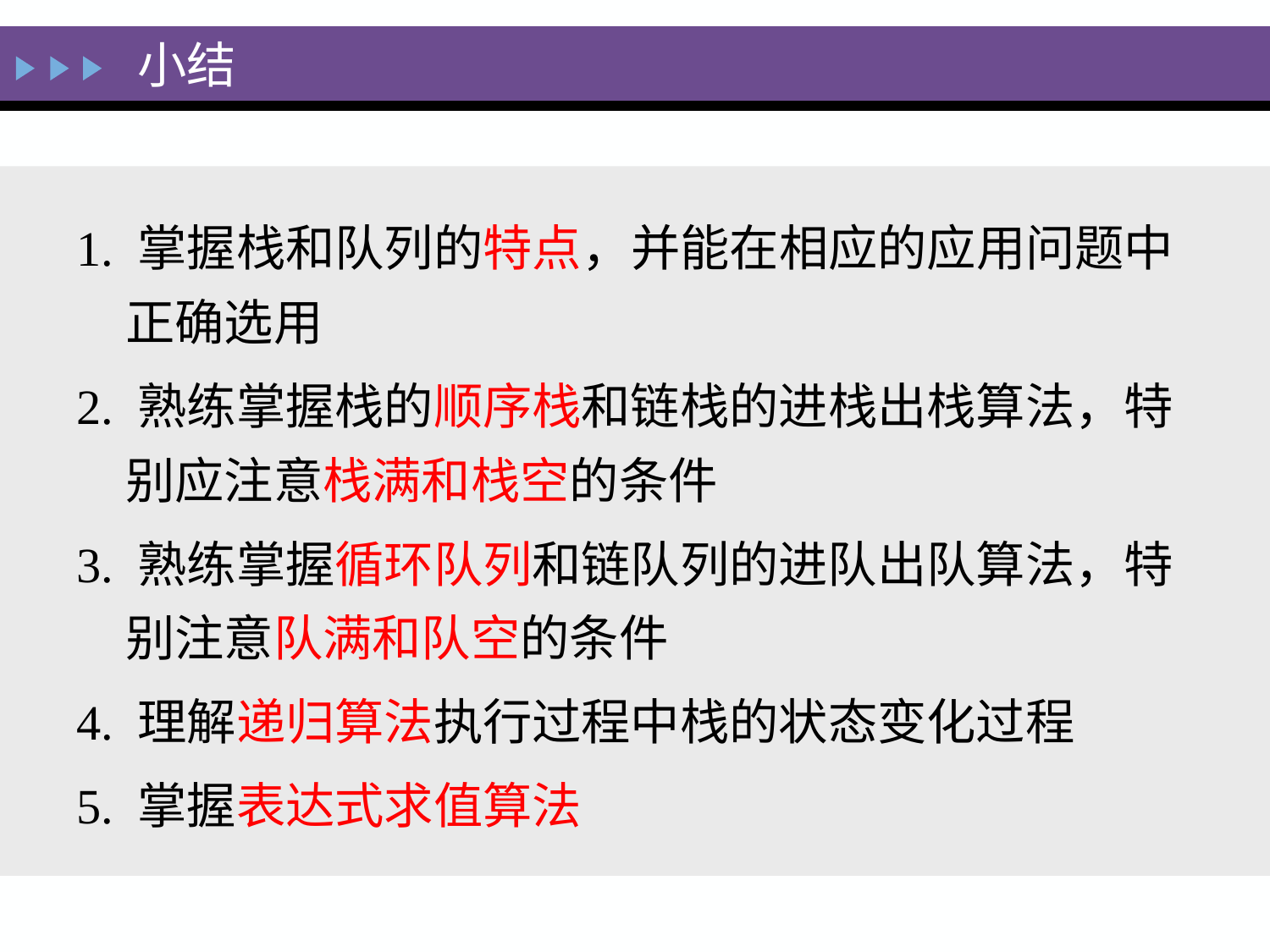

小结

1. 掌握栈和队列的特点，并能在相应的应用问题中正确选用
2. 熟练掌握栈的顺序栈和链栈的进栈出栈算法，特别应注意栈满和栈空的条件
3. 熟练掌握循环队列和链队列的进队出队算法，特别注意队满和队空的条件
4. 理解递归算法执行过程中栈的状态变化过程
5. 掌握表达式求值算法